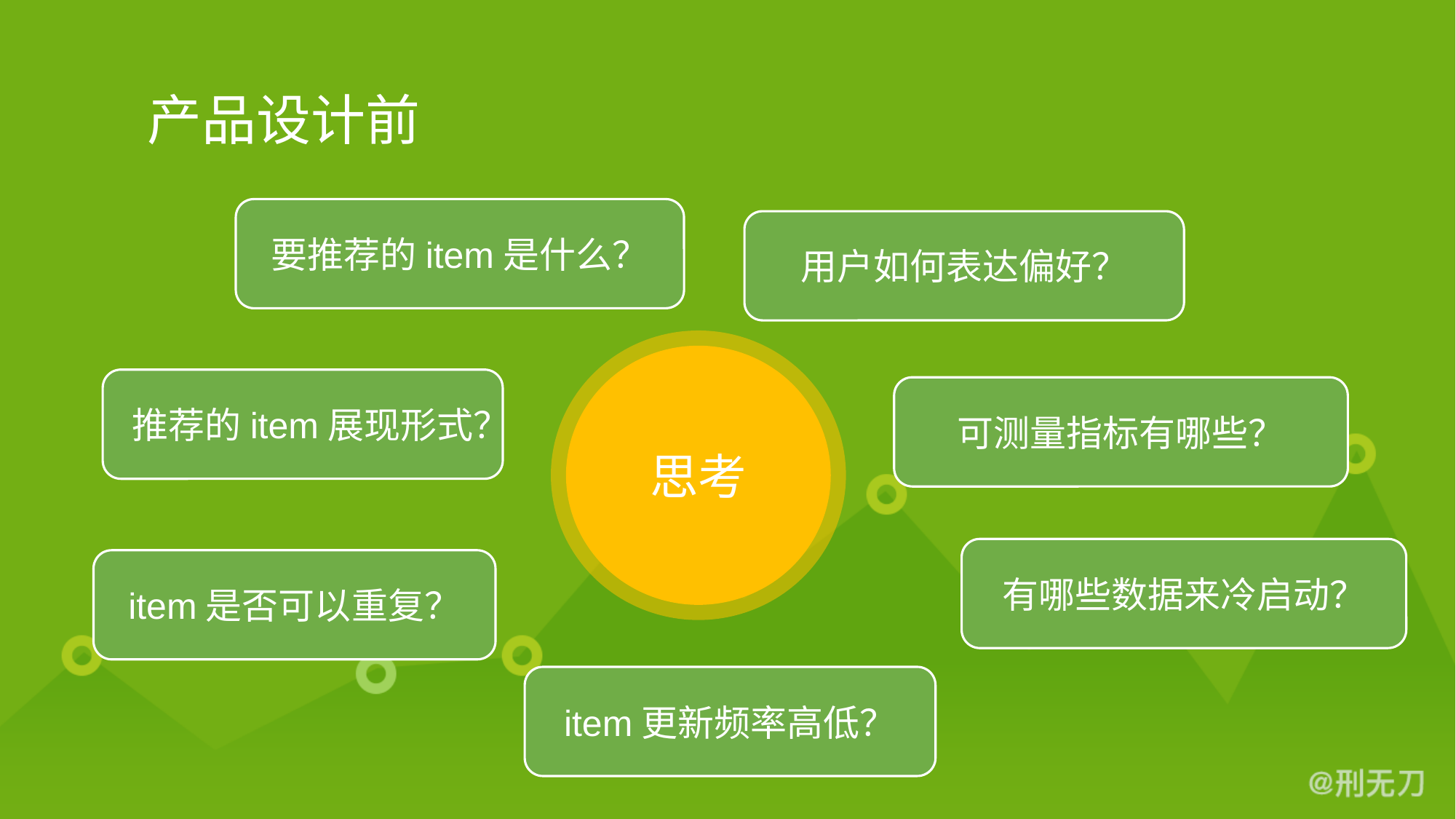

产品设计前
要推荐的item是什么？
用户如何表达偏好？
思考
推荐的item展现形式？
可测量指标有哪些？
有哪些数据来冷启动？
item是否可以重复？
item更新频率高低？